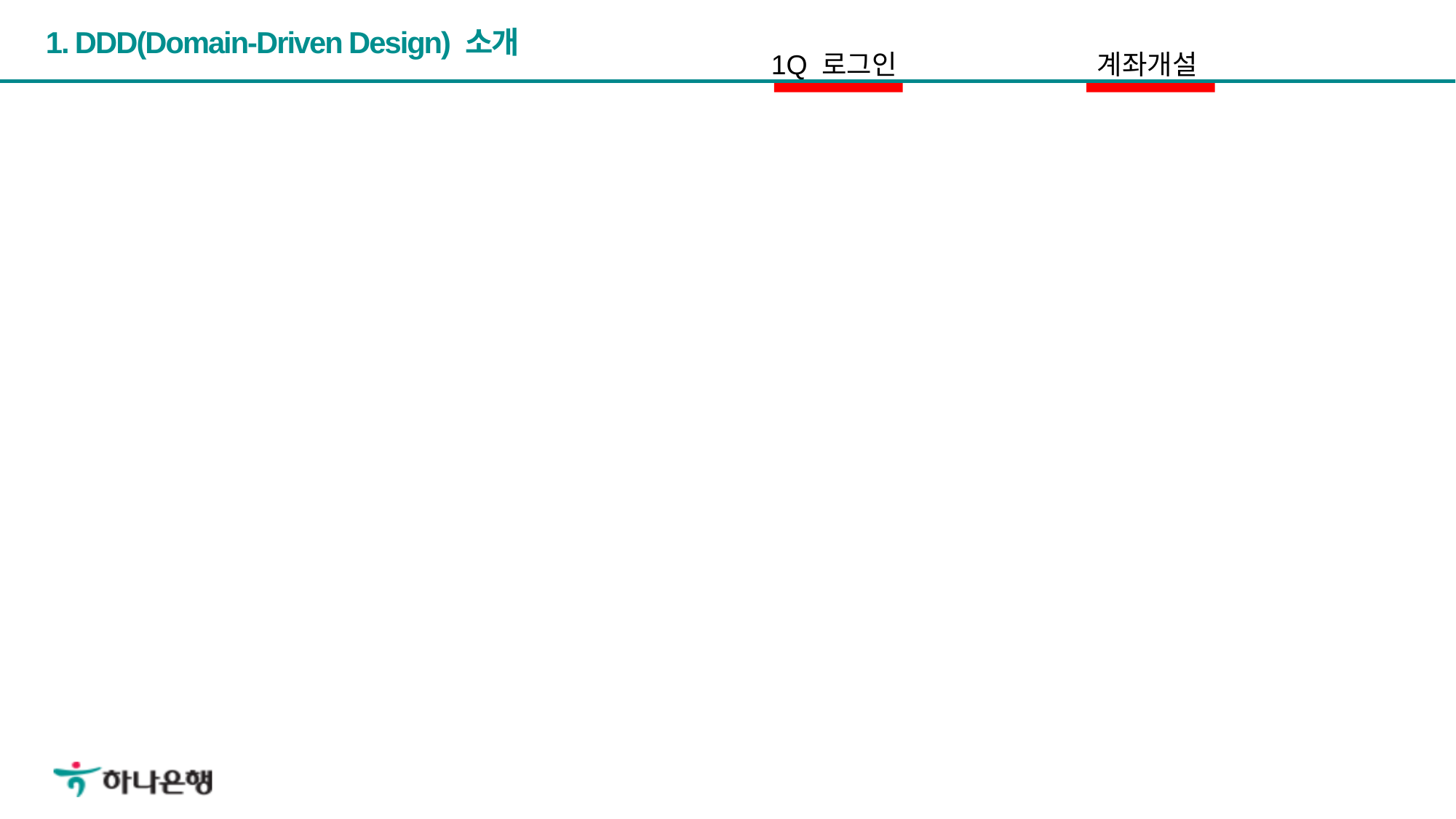

# 1. DDD(Domain-Driven Design) 소개
1Q 로그인
계좌개설